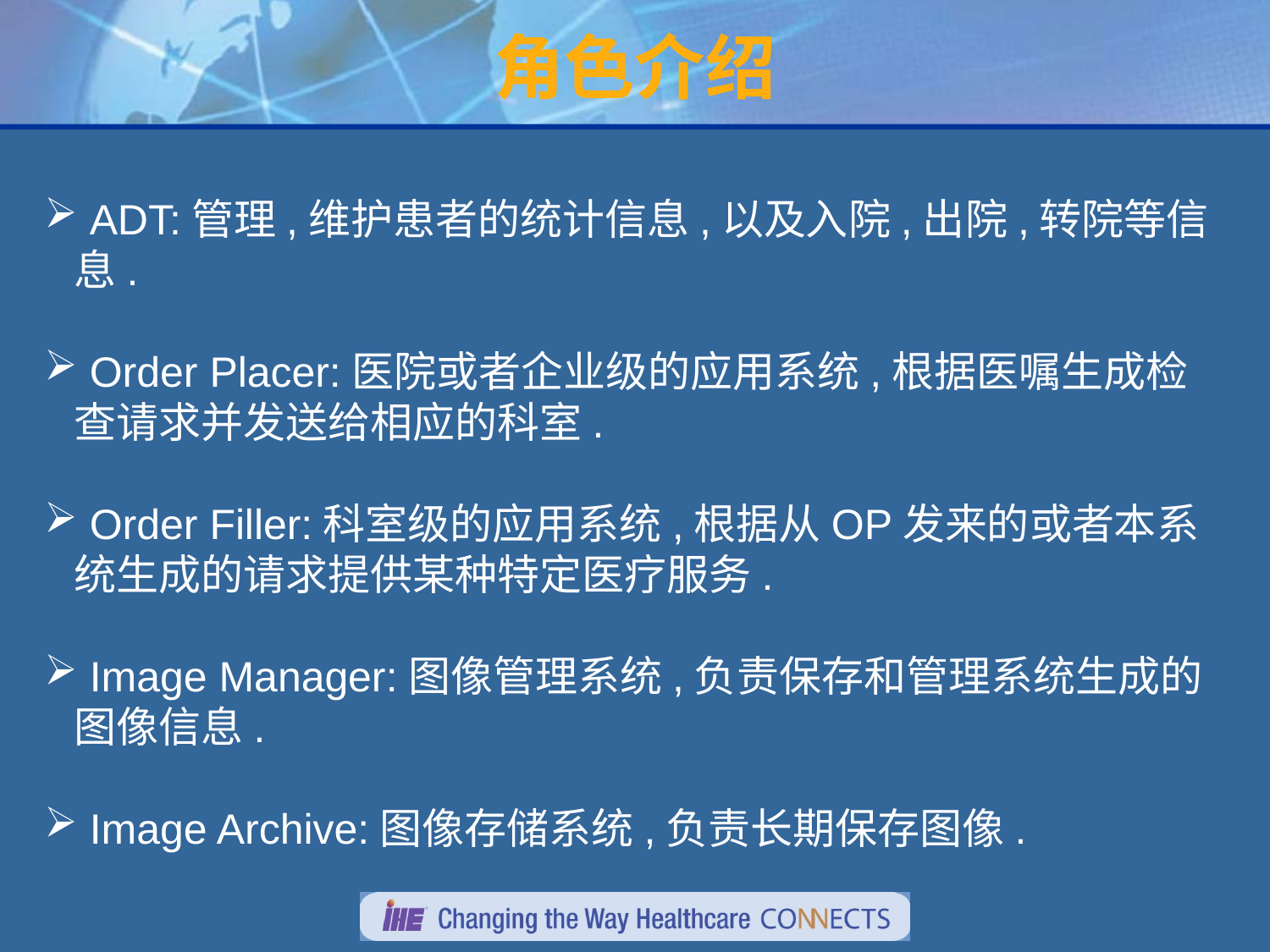

# 角色介绍
 ADT:管理,维护患者的统计信息,以及入院,出院,转院等信息.

 Order Placer:医院或者企业级的应用系统,根据医嘱生成检查请求并发送给相应的科室.

 Order Filler:科室级的应用系统,根据从OP发来的或者本系统生成的请求提供某种特定医疗服务.

 Image Manager:图像管理系统,负责保存和管理系统生成的图像信息.

 Image Archive:图像存储系统,负责长期保存图像.